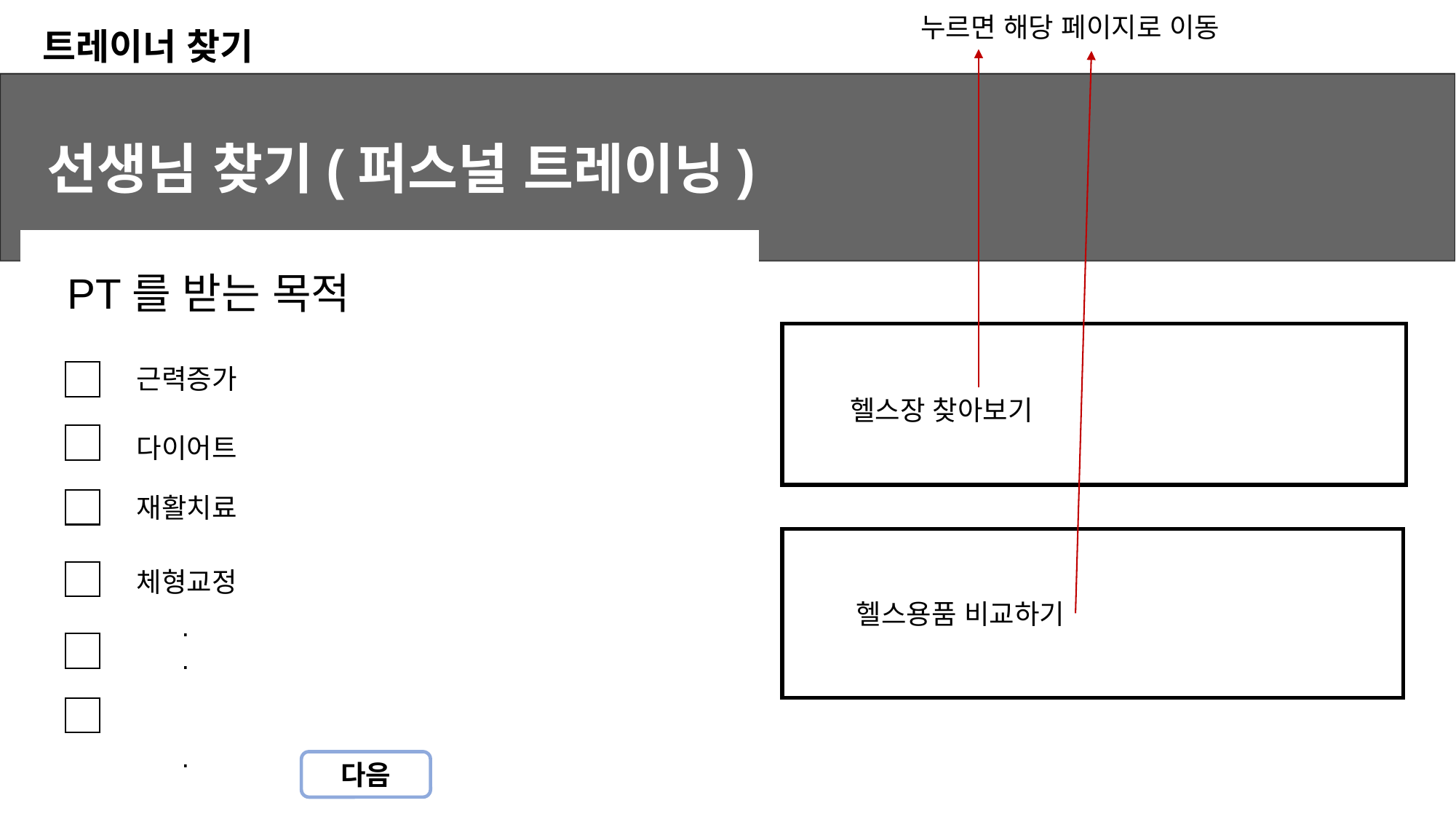

누르면 해당 페이지로 이동
트레이너 찾기

선생님 찾기(퍼스널 트레이닝)

PT를 받는 목적

근력증가

헬스장 찾아보기

다이어트
재활치료

체형교정

헬스용품 비교하기

.

.
.

다음